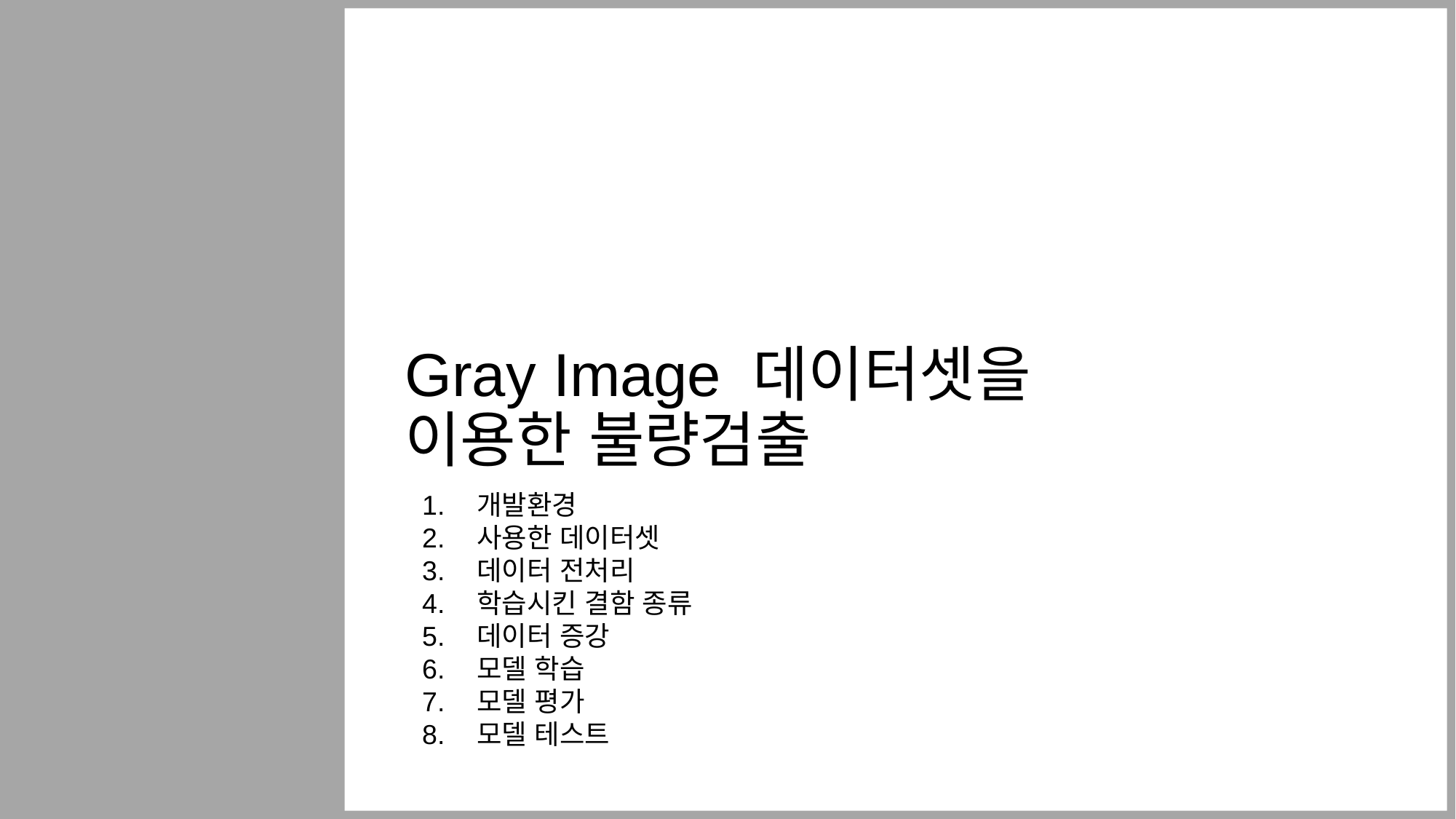

Gray Image 데이터셋을
이용한 불량검출
개발환경
사용한 데이터셋
데이터 전처리
학습시킨 결함 종류
데이터 증강
모델 학습
모델 평가
모델 테스트